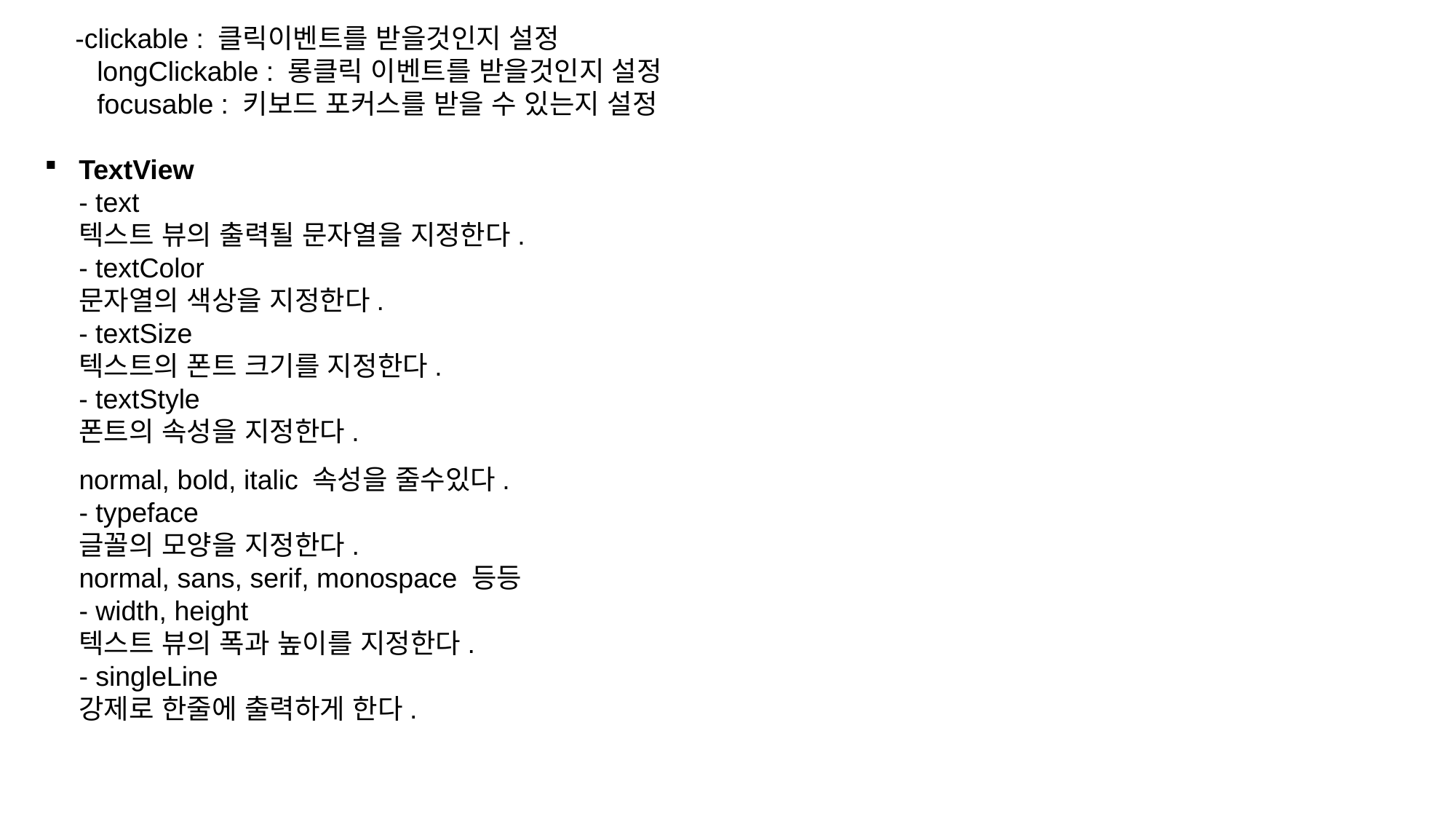

-clickable : 클릭이벤트를 받을것인지 설정
      longClickable : 롱클릭 이벤트를 받을것인지 설정
      focusable : 키보드 포커스를 받을 수 있는지 설정
TextView
- text
텍스트 뷰의 출력될 문자열을 지정한다.
- textColor
문자열의 색상을 지정한다.
- textSize
텍스트의 폰트 크기를 지정한다.
- textStyle
폰트의 속성을 지정한다.
normal, bold, italic 속성을 줄수있다.
- typeface
글꼴의 모양을 지정한다.
normal, sans, serif, monospace 등등
- width, height
텍스트 뷰의 폭과 높이를 지정한다.
- singleLine
강제로 한줄에 출력하게 한다.